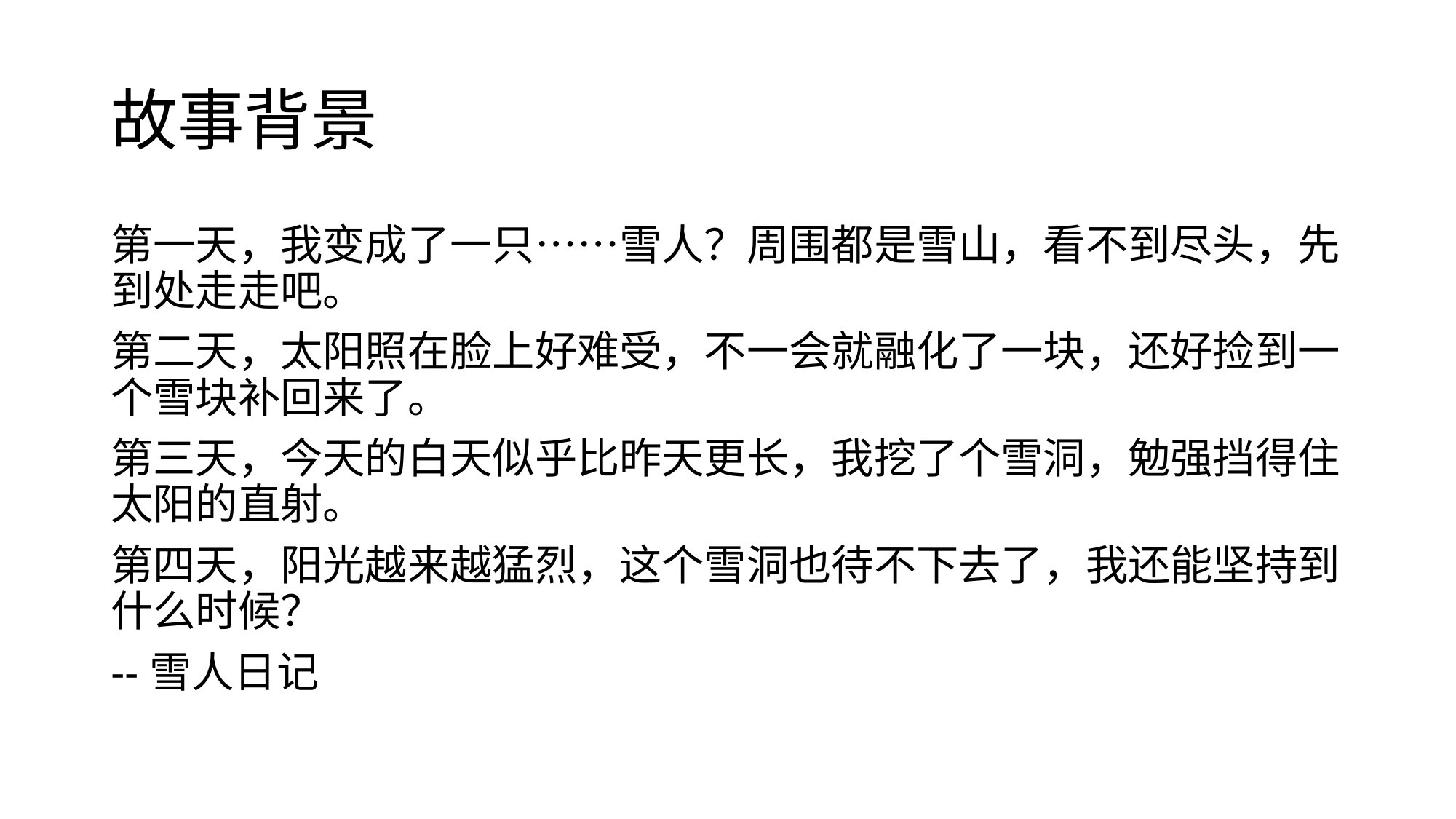

# 故事背景
第一天，我变成了一只……雪人？周围都是雪山，看不到尽头，先到处走走吧。
第二天，太阳照在脸上好难受，不一会就融化了一块，还好捡到一个雪块补回来了。
第三天，今天的白天似乎比昨天更长，我挖了个雪洞，勉强挡得住太阳的直射。
第四天，阳光越来越猛烈，这个雪洞也待不下去了，我还能坚持到什么时候？
--雪人日记